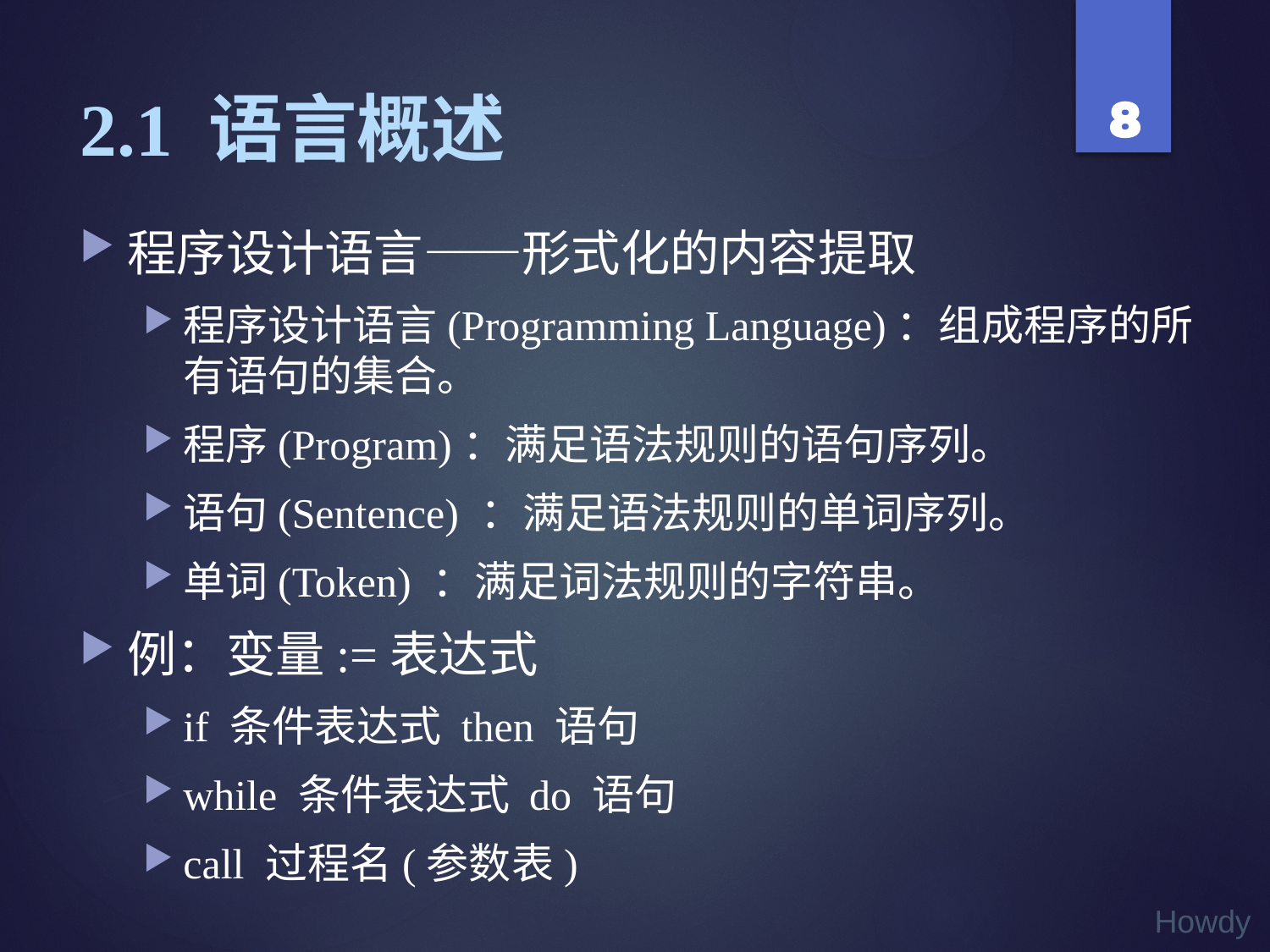

# 2.1 语言概述
程序设计语言——形式化的内容提取
程序设计语言(Programming Language)：组成程序的所有语句的集合。
程序(Program)：满足语法规则的语句序列。
语句(Sentence) ：满足语法规则的单词序列。
单词(Token) ：满足词法规则的字符串。
例：变量:=表达式
if 条件表达式 then 语句
while 条件表达式 do 语句
call 过程名(参数表)